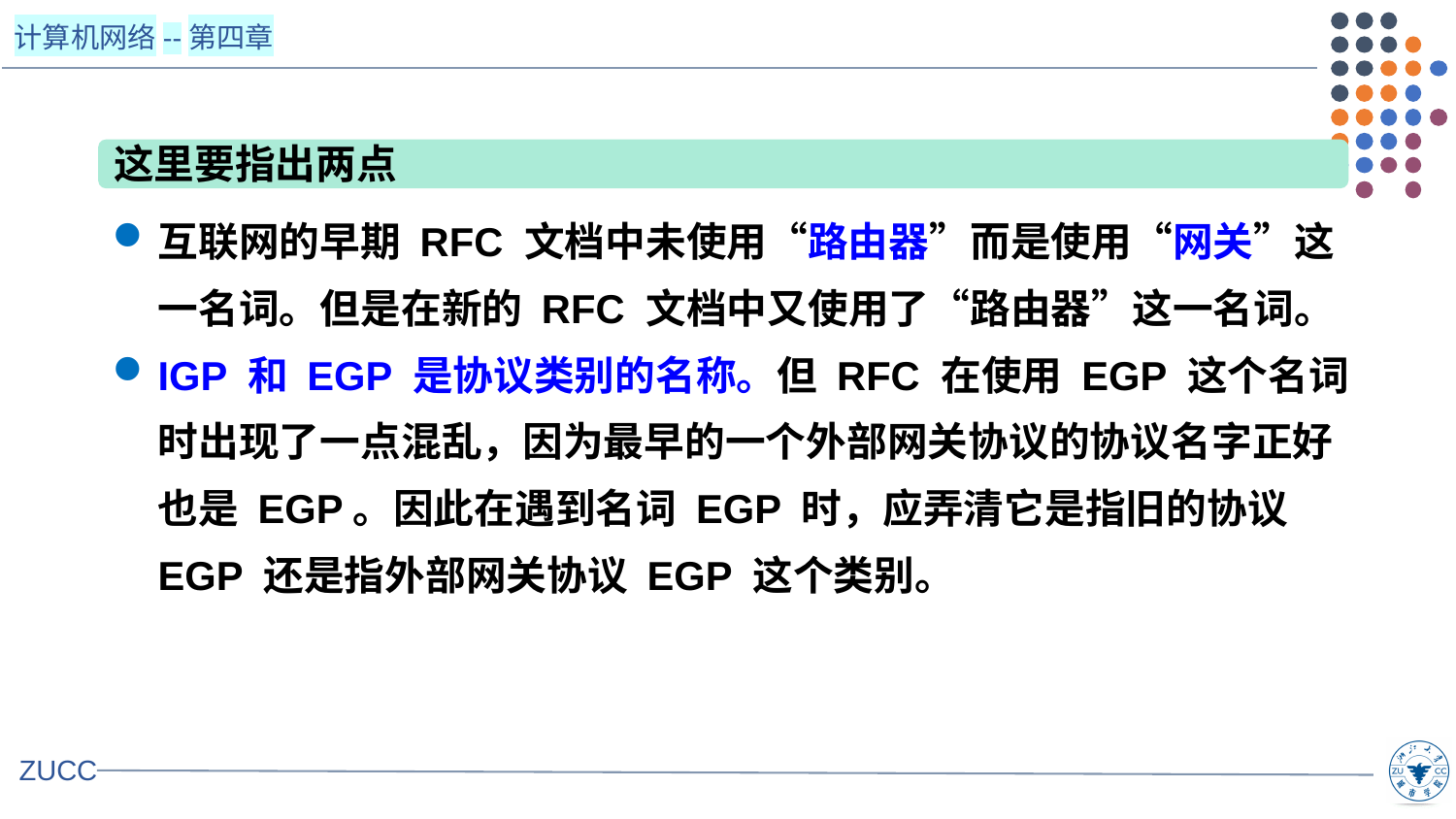

这里要指出两点

互联网的早期 RFC 文档中未使用“路由器”而是使用“网关”这一名词。但是在新的 RFC 文档中又使用了“路由器”这一名词。
IGP 和 EGP 是协议类别的名称。但 RFC 在使用 EGP 这个名词时出现了一点混乱，因为最早的一个外部网关协议的协议名字正好也是 EGP。因此在遇到名词 EGP 时，应弄清它是指旧的协议 EGP 还是指外部网关协议 EGP 这个类别。